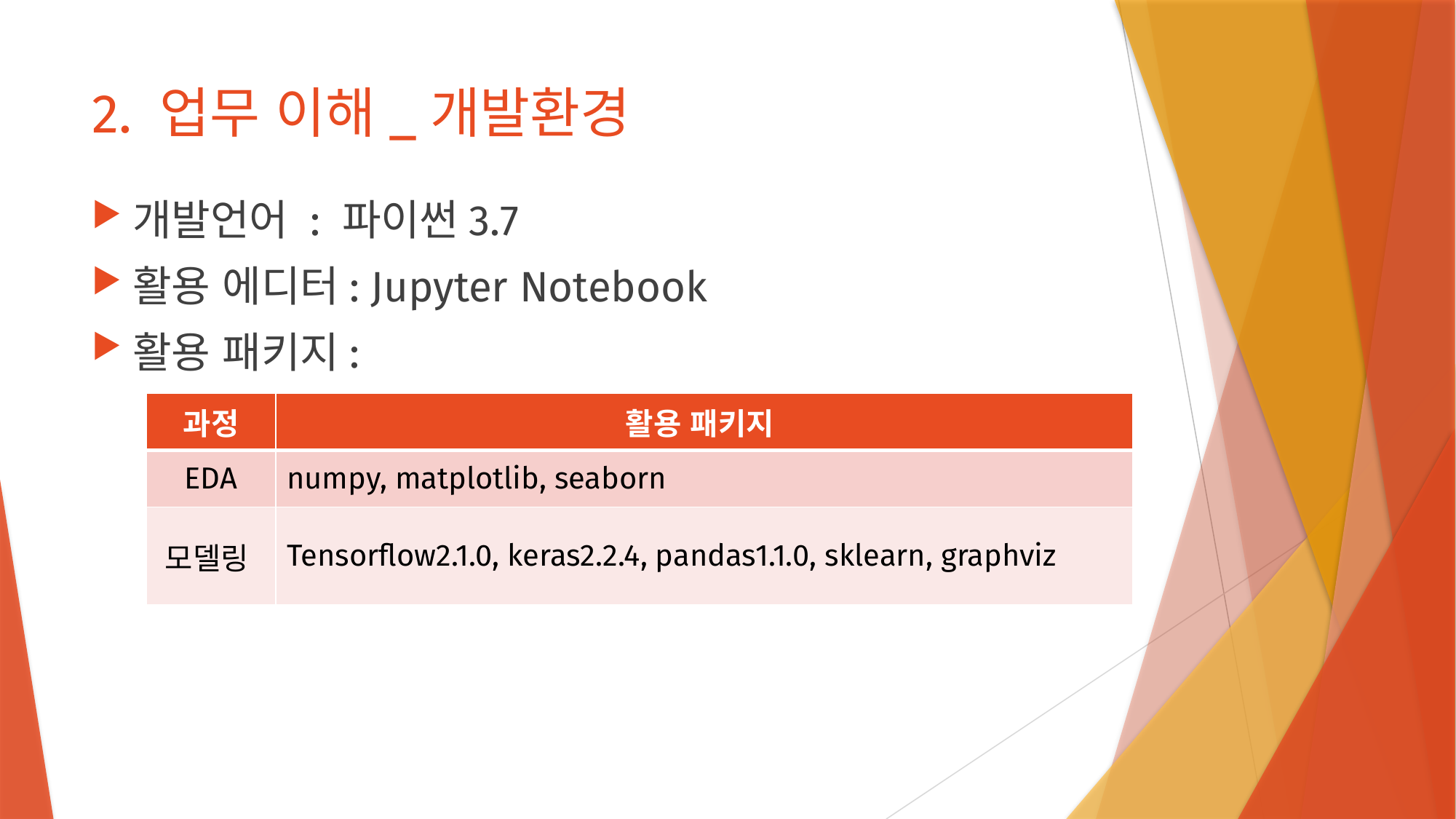

# 2. 업무 이해_개발환경
개발언어 : 파이썬3.7
활용 에디터: Jupyter Notebook
활용 패키지:
| 과정 | 활용 패키지 |
| --- | --- |
| EDA | numpy, matplotlib, seaborn |
| 모델링 | Tensorflow2.1.0, keras2.2.4, pandas1.1.0, sklearn, graphviz |